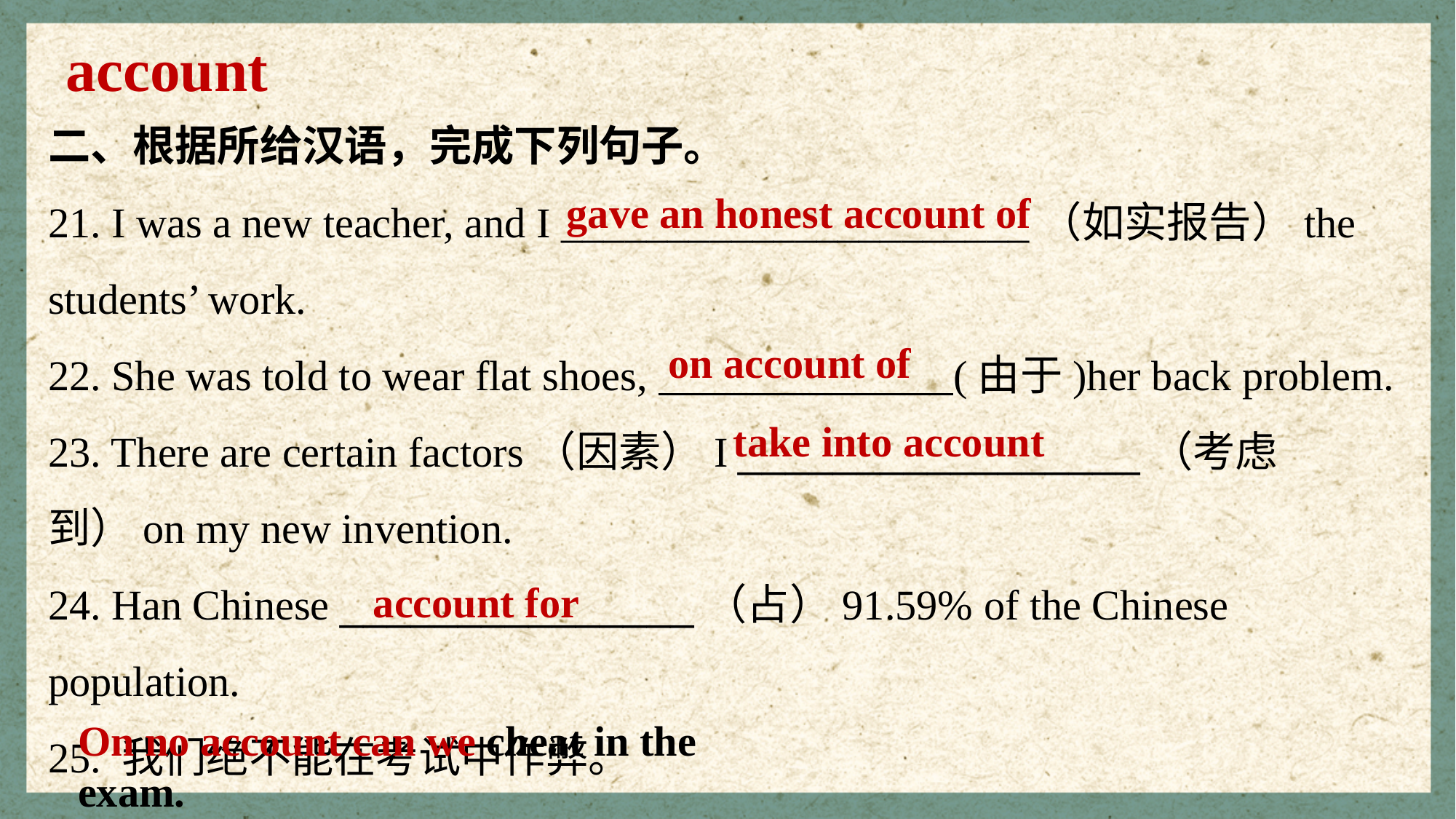

account
二、根据所给汉语，完成下列句子。
21. I was a new teacher, and I ______________________（如实报告）the
students’ work.
22. She was told to wear flat shoes,                             (由于)her back problem.
23. There are certain factors（因素）I _________________（考虑到）on my new invention.
24. Han Chinese _______________（占）91.59% of the Chinese population.
25. 我们绝不能在考试中作弊。
gave an honest account of
on account of
take into account
 account for
On no account can we cheat in the exam.